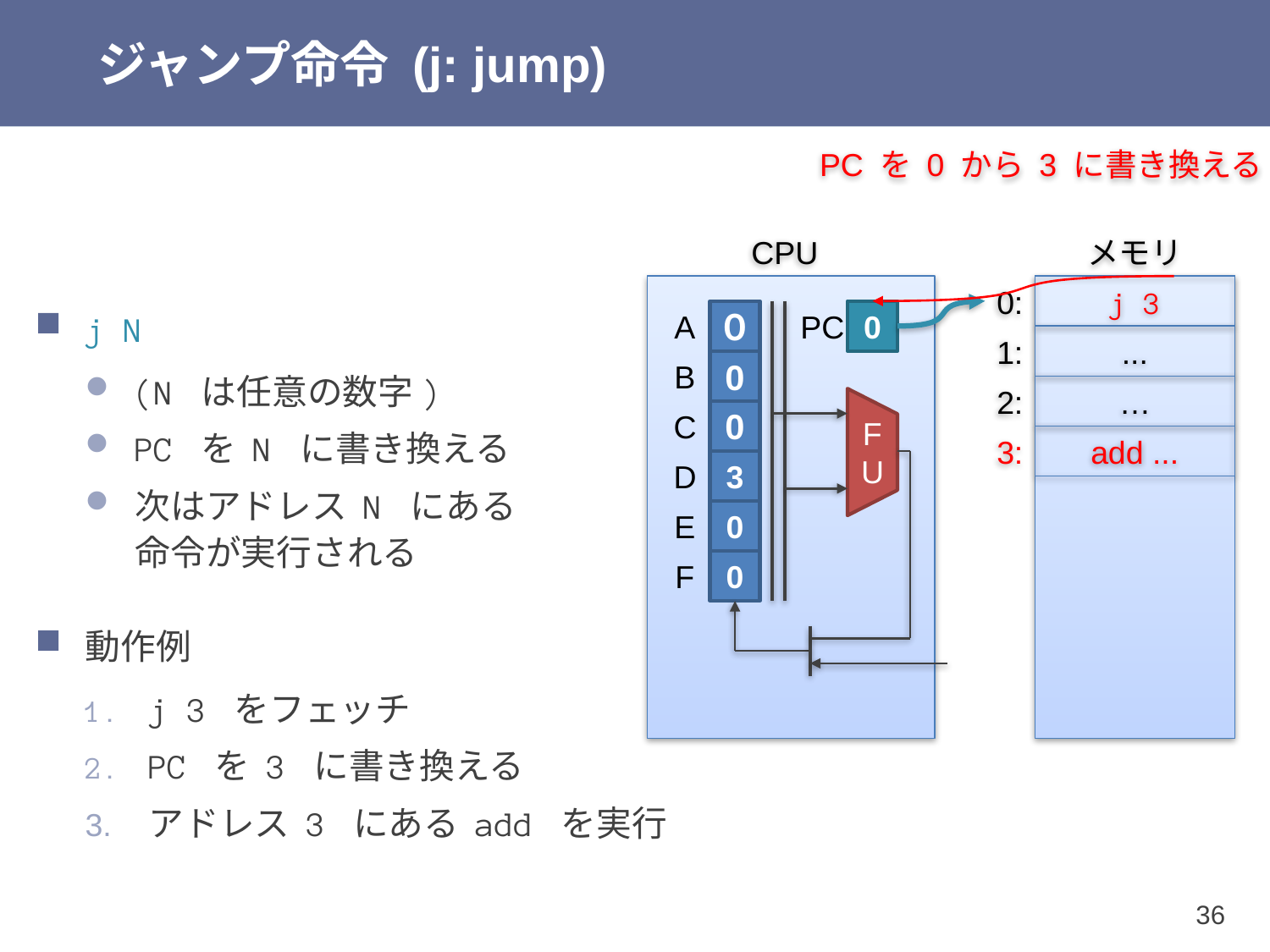

# ジャンプ命令 (j: jump)
PC を 0 から 3 に書き換える
CPU
メモリ
j N
(N は任意の数字)
PC を N に書き換える
次はアドレス N にある
命令が実行される
動作例
j 3 をフェッチ
PC を 3 に書き換える
アドレス 3 にある add を実行

0:
j 3

A
０
PC
0
1:
...
B
0
2:
…
C
0
3:
add ...
FU
D
3
E
0
F
0